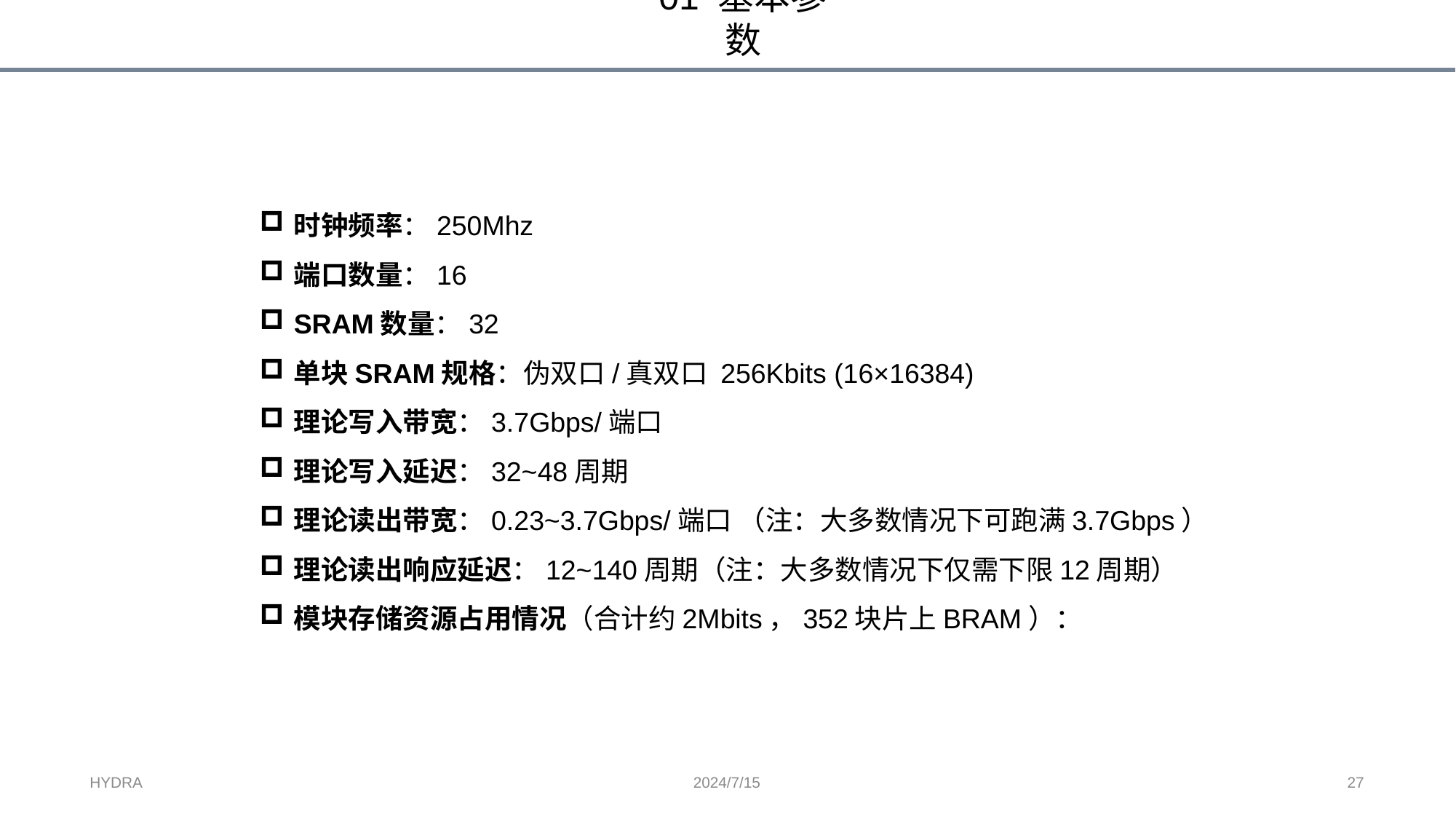

01 基本参数
时钟频率：250Mhz
端口数量：16
SRAM数量：32
单块SRAM规格：伪双口/真双口 256Kbits (16×16384)
理论写入带宽：3.7Gbps/端口
理论写入延迟：32~48周期
理论读出带宽：0.23~3.7Gbps/端口 （注：大多数情况下可跑满3.7Gbps）
理论读出响应延迟：12~140周期（注：大多数情况下仅需下限12周期）
模块存储资源占用情况（合计约2Mbits，352块片上BRAM）：

2024/7/15
27
HYDRA